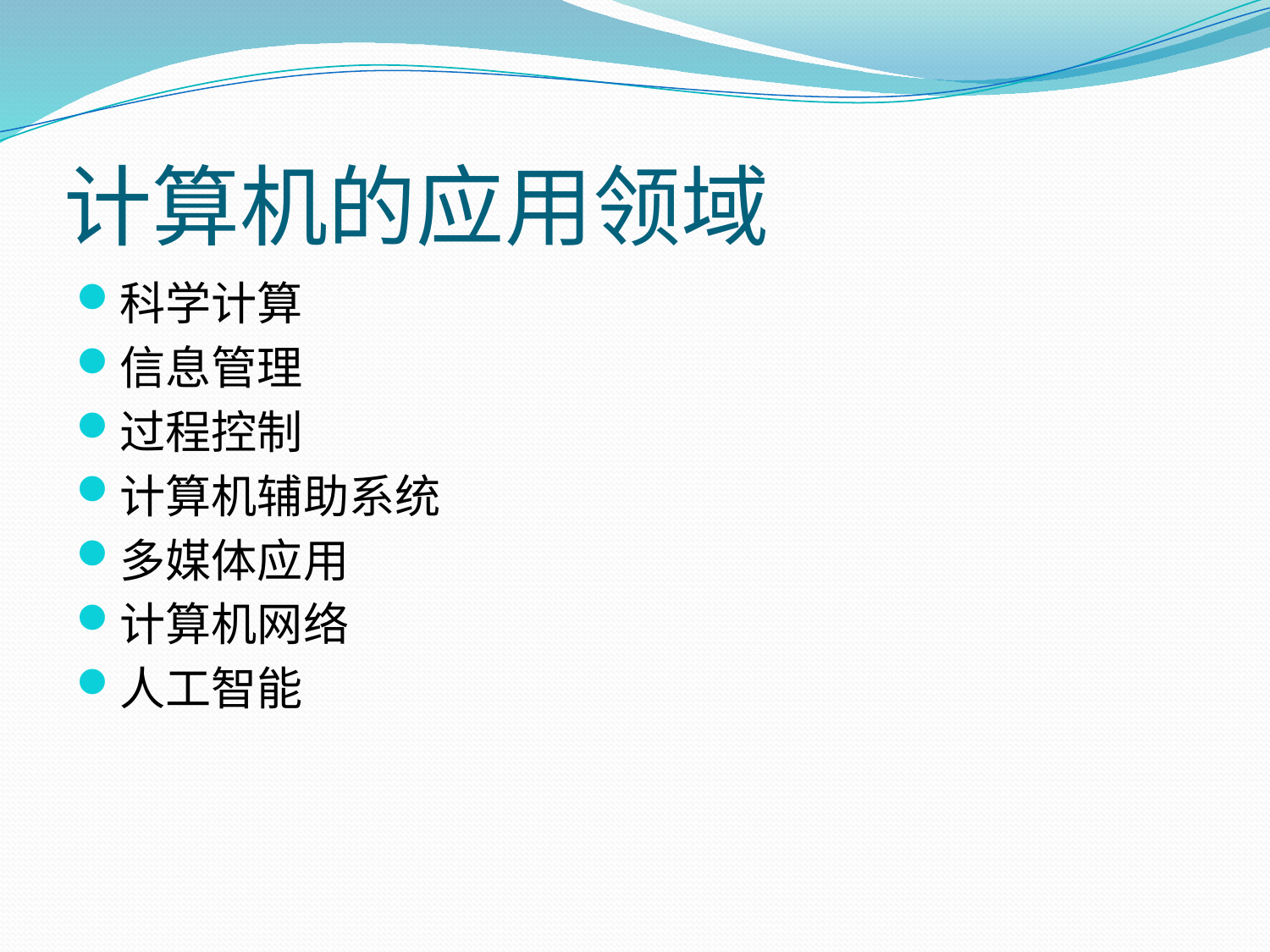

# 计算机的应用领域
科学计算
信息管理
过程控制
计算机辅助系统
多媒体应用
计算机网络
人工智能